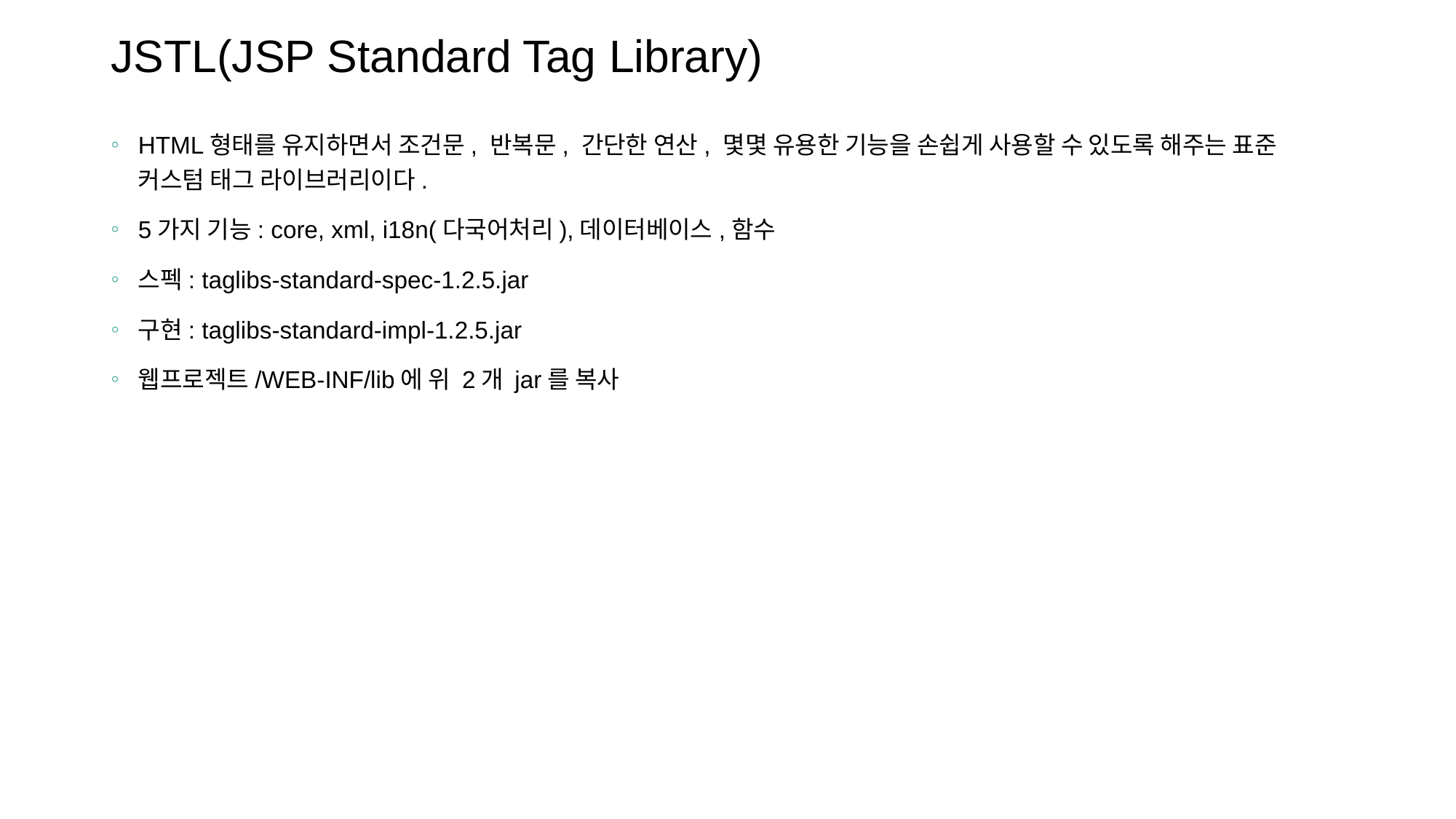

# JSTL(JSP Standard Tag Library)
HTML형태를 유지하면서 조건문, 반복문, 간단한 연산, 몇몇 유용한 기능을 손쉽게 사용할 수 있도록 해주는 표준 커스텀 태그 라이브러리이다.
5가지 기능: core, xml, i18n(다국어처리),데이터베이스,함수
스펙: taglibs-standard-spec-1.2.5.jar
구현: taglibs-standard-impl-1.2.5.jar
웹프로젝트/WEB-INF/lib에 위 2개 jar를 복사